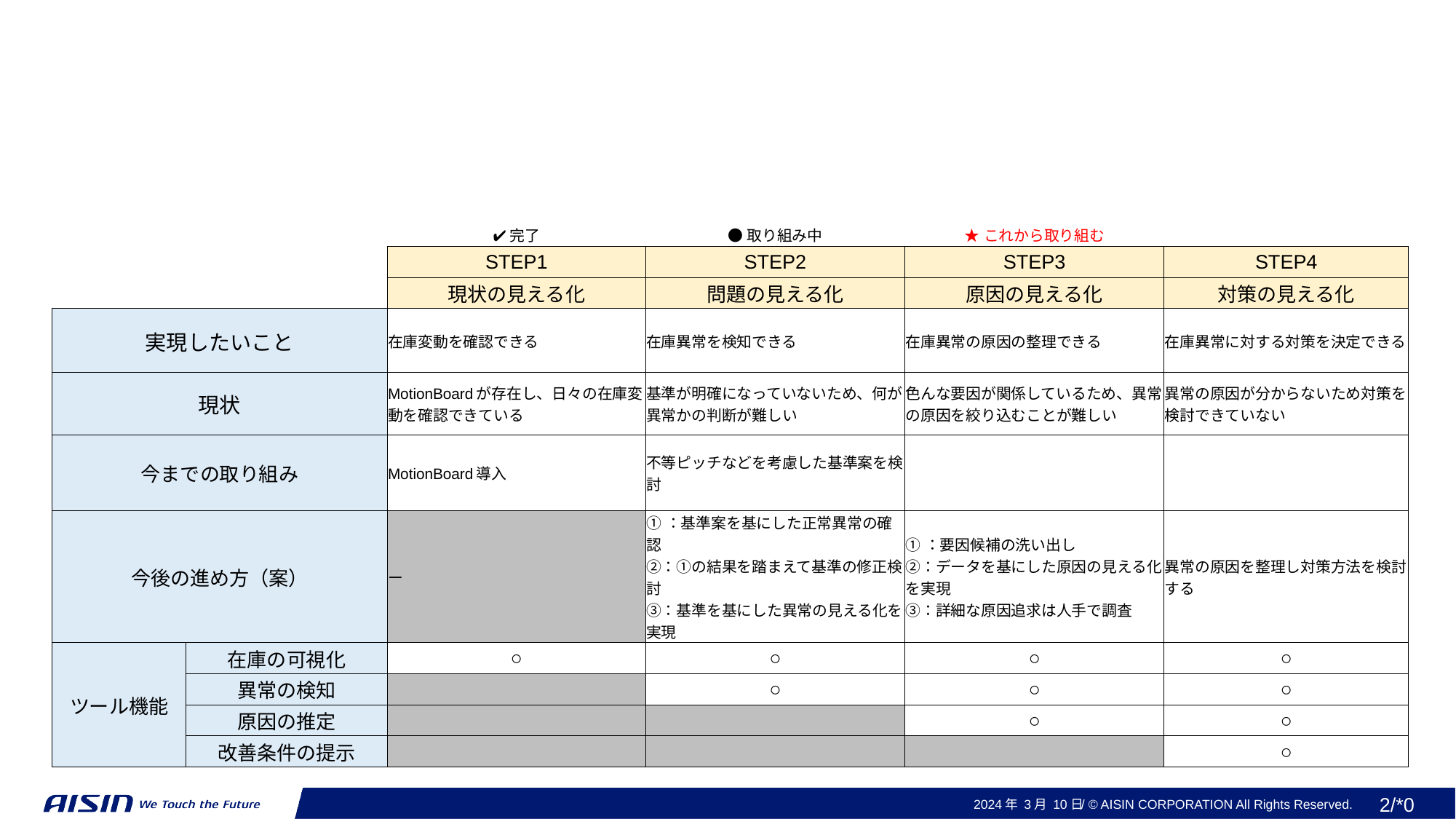

|  |  | ✔︎完了 | ●取り組み中 | ★これから取り組む |  |
| --- | --- | --- | --- | --- | --- |
|  |  | STEP1 | STEP2 | STEP3 | STEP4 |
|  |  | 現状の見える化 | 問題の見える化 | 原因の見える化 | 対策の見える化 |
| 実現したいこと |  | 在庫変動を確認できる | 在庫異常を検知できる | 在庫異常の原因の整理できる | 在庫異常に対する対策を決定できる |
| 現状 |  | MotionBoardが存在し、日々の在庫変動を確認できている | 基準が明確になっていないため、何が異常かの判断が難しい | 色んな要因が関係しているため、異常の原因を絞り込むことが難しい | 異常の原因が分からないため対策を検討できていない |
| 今までの取り組み |  | MotionBoard導入 | 不等ピッチなどを考慮した基準案を検討 |  |  |
| 今後の進め方（案） |  | ー | ①：基準案を基にした正常異常の確認 ②：①の結果を踏まえて基準の修正検討 ③：基準を基にした異常の見える化を実現 | ①：要因候補の洗い出し ②：データを基にした原因の見える化を実現 ③：詳細な原因追求は人手で調査 | 異常の原因を整理し対策方法を検討する |
| ツール機能 | 在庫の可視化 | ○ | ○ | ○ | ○ |
|  | 異常の検知 |  | ○ | ○ | ○ |
|  | 原因の推定 |  |  | ○ | ○ |
|  | 改善条件の提示 |  |  |  | ○ |
2024年 3月 10日